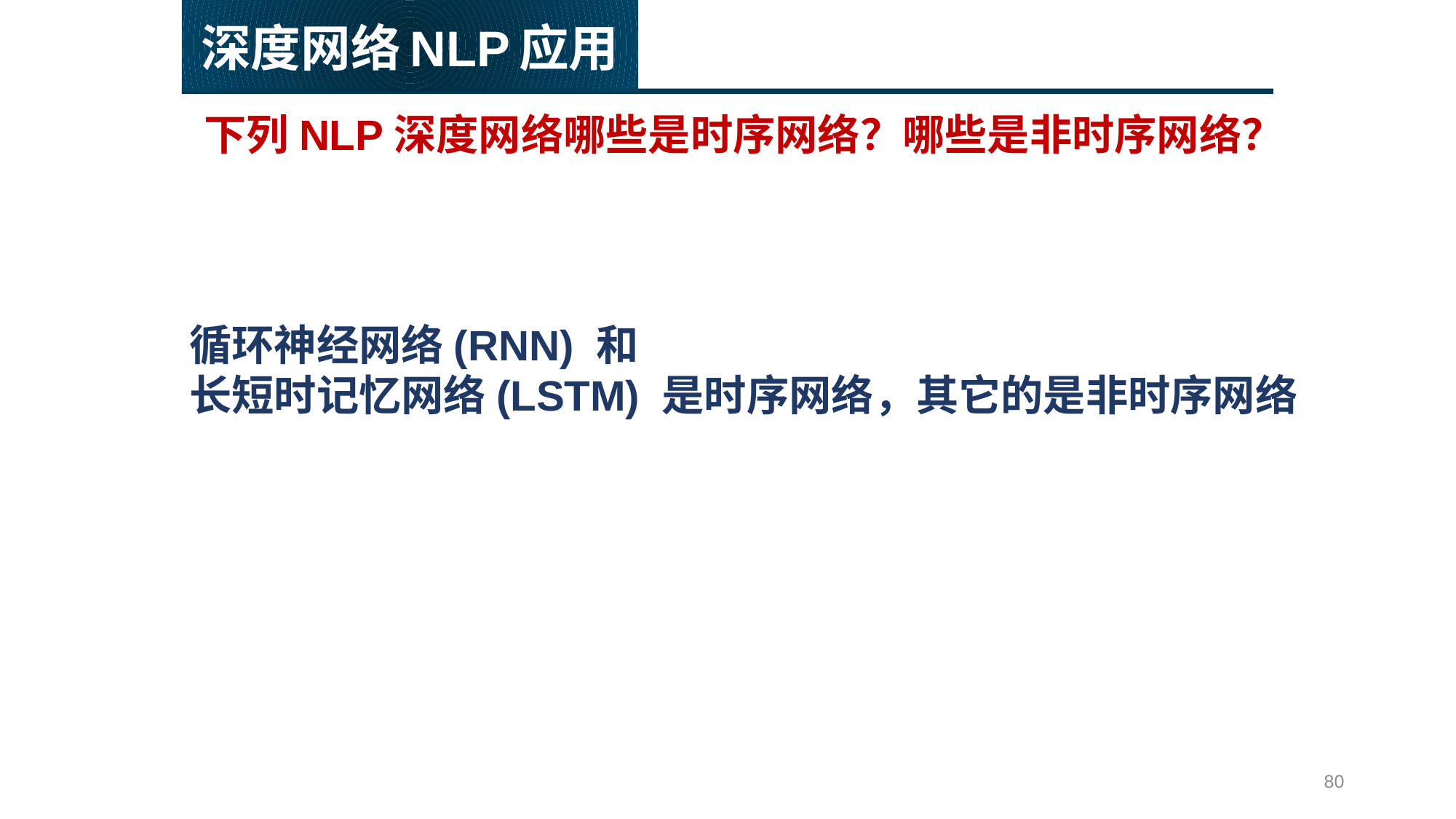

深度网络NLP应用

下列NLP深度网络哪些是时序网络？哪些是非时序网络？

循环神经网络(RNN) 和
长短时记忆网络(LSTM) 是时序网络，其它的是非时序网络
80